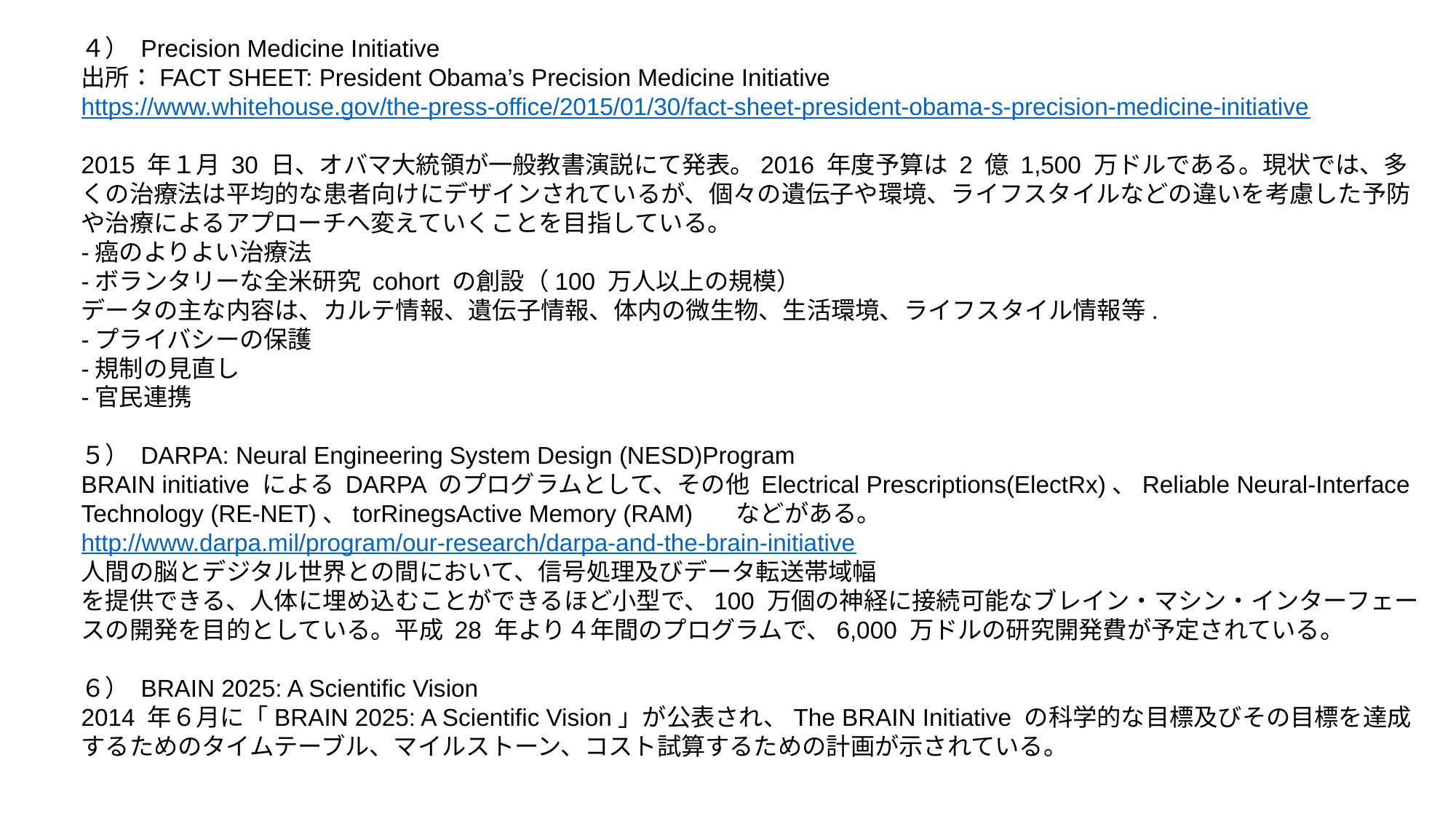

４） Precision Medicine Initiative
出所：FACT SHEET: President Obama’s Precision Medicine Initiative
https://www.whitehouse.gov/the-press-office/2015/01/30/fact-sheet-president-obama-s-precision-medicine-initiative

2015 年１月 30 日、オバマ大統領が一般教書演説にて発表。2016 年度予算は 2 億 1,500 万ドルである。現状では、多くの治療法は平均的な患者向けにデザインされているが、個々の遺伝子や環境、ライフスタイルなどの違いを考慮した予防や治療によるアプローチへ変えていくことを目指している。
-癌のよりよい治療法
-ボランタリーな全米研究 cohort の創設（100 万人以上の規模）
データの主な内容は、カルテ情報、遺伝子情報、体内の微生物、生活環境、ライフスタイル情報等.
-プライバシーの保護
-規制の見直し
-官民連携

５） DARPA: Neural Engineering System Design (NESD)Program
BRAIN initiative による DARPA のプログラムとして、その他 Electrical Prescriptions(ElectRx)、Reliable Neural-Interface Technology (RE-NET)、torRinegsActive Memory (RAM)	などがある。
http://www.darpa.mil/program/our-research/darpa-and-the-brain-initiative
人間の脳とデジタル世界との間において、信号処理及びデータ転送帯域幅
を提供できる、人体に埋め込むことができるほど小型で、100 万個の神経に接続可能なブレイン・マシン・インターフェースの開発を目的としている。平成 28 年より４年間のプログラムで、6,000 万ドルの研究開発費が予定されている。

６） BRAIN 2025: A Scientific Vision
2014 年６月に「BRAIN 2025: A Scientific Vision」が公表され、The BRAIN Initiative の科学的な目標及びその目標を達成するためのタイムテーブル、マイルストーン、コスト試算するための計画が示されている。